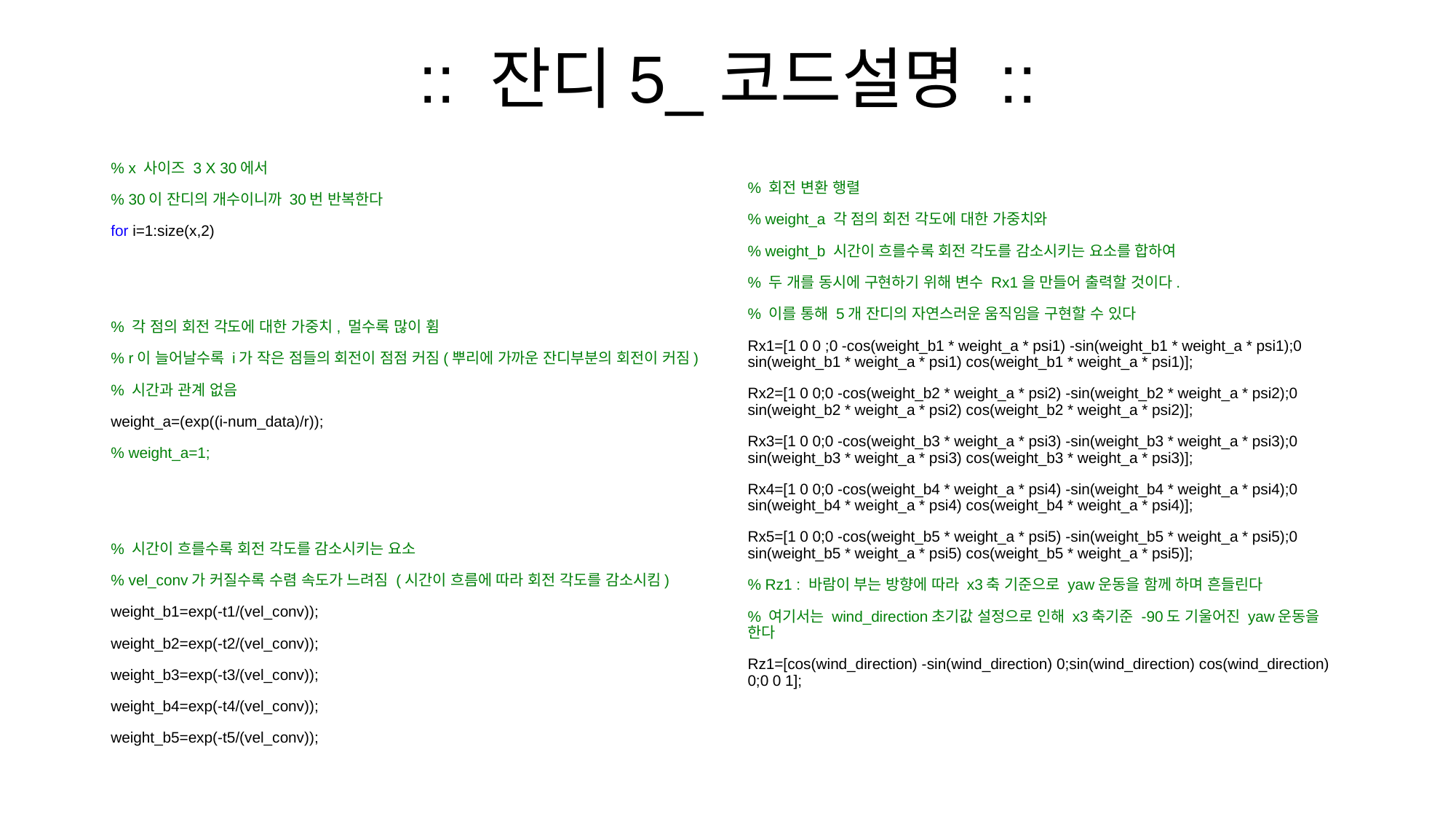

# :: 잔디5_코드설명 ::
% x 사이즈 3 X 30에서
% 30이 잔디의 개수이니까 30번 반복한다
for i=1:size(x,2)

% 각 점의 회전 각도에 대한 가중치, 멀수록 많이 휨
% r이 늘어날수록 i가 작은 점들의 회전이 점점 커짐(뿌리에 가까운 잔디부분의 회전이 커짐)
% 시간과 관계 없음
weight_a=(exp((i-num_data)/r));
% weight_a=1;

% 시간이 흐를수록 회전 각도를 감소시키는 요소
% vel_conv가 커질수록 수렴 속도가 느려짐 (시간이 흐름에 따라 회전 각도를 감소시킴)
weight_b1=exp(-t1/(vel_conv));
weight_b2=exp(-t2/(vel_conv));
weight_b3=exp(-t3/(vel_conv));
weight_b4=exp(-t4/(vel_conv));
weight_b5=exp(-t5/(vel_conv));
% 회전 변환 행렬
% weight_a 각 점의 회전 각도에 대한 가중치와
% weight_b 시간이 흐를수록 회전 각도를 감소시키는 요소를 합하여
% 두 개를 동시에 구현하기 위해 변수 Rx1을 만들어 출력할 것이다.
% 이를 통해 5개 잔디의 자연스러운 움직임을 구현할 수 있다
Rx1=[1 0 0 ;0 -cos(weight_b1 * weight_a * psi1) -sin(weight_b1 * weight_a * psi1);0 sin(weight_b1 * weight_a * psi1) cos(weight_b1 * weight_a * psi1)];
Rx2=[1 0 0;0 -cos(weight_b2 * weight_a * psi2) -sin(weight_b2 * weight_a * psi2);0 sin(weight_b2 * weight_a * psi2) cos(weight_b2 * weight_a * psi2)];
Rx3=[1 0 0;0 -cos(weight_b3 * weight_a * psi3) -sin(weight_b3 * weight_a * psi3);0 sin(weight_b3 * weight_a * psi3) cos(weight_b3 * weight_a * psi3)];
Rx4=[1 0 0;0 -cos(weight_b4 * weight_a * psi4) -sin(weight_b4 * weight_a * psi4);0 sin(weight_b4 * weight_a * psi4) cos(weight_b4 * weight_a * psi4)];
Rx5=[1 0 0;0 -cos(weight_b5 * weight_a * psi5) -sin(weight_b5 * weight_a * psi5);0 sin(weight_b5 * weight_a * psi5) cos(weight_b5 * weight_a * psi5)];
% Rz1 : 바람이 부는 방향에 따라 x3축 기준으로 yaw운동을 함께 하며 흔들린다
% 여기서는 wind_direction초기값 설정으로 인해 x3축기준 -90도 기울어진 yaw운동을 한다
Rz1=[cos(wind_direction) -sin(wind_direction) 0;sin(wind_direction) cos(wind_direction) 0;0 0 1];